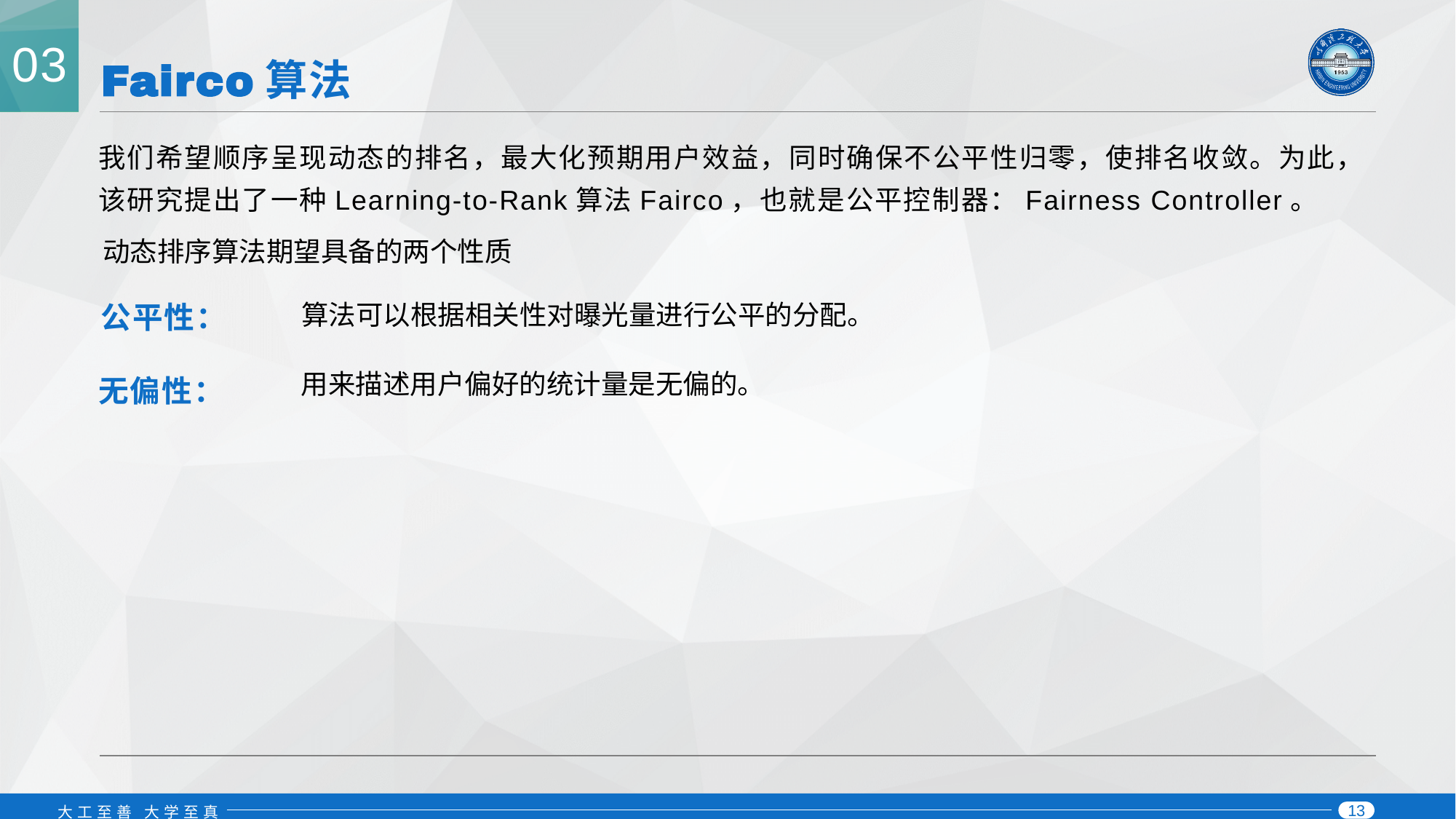

03
# Fairco算法
我们希望顺序呈现动态的排名，最大化预期用户效益，同时确保不公平性归零，使排名收敛。为此，该研究提出了一种Learning-to-Rank算法Fairco，也就是公平控制器：Fairness Controller。
动态排序算法期望具备的两个性质
公平性：
算法可以根据相关性对曝光量进行公平的分配。
无偏性：
用来描述用户偏好的统计量是无偏的。